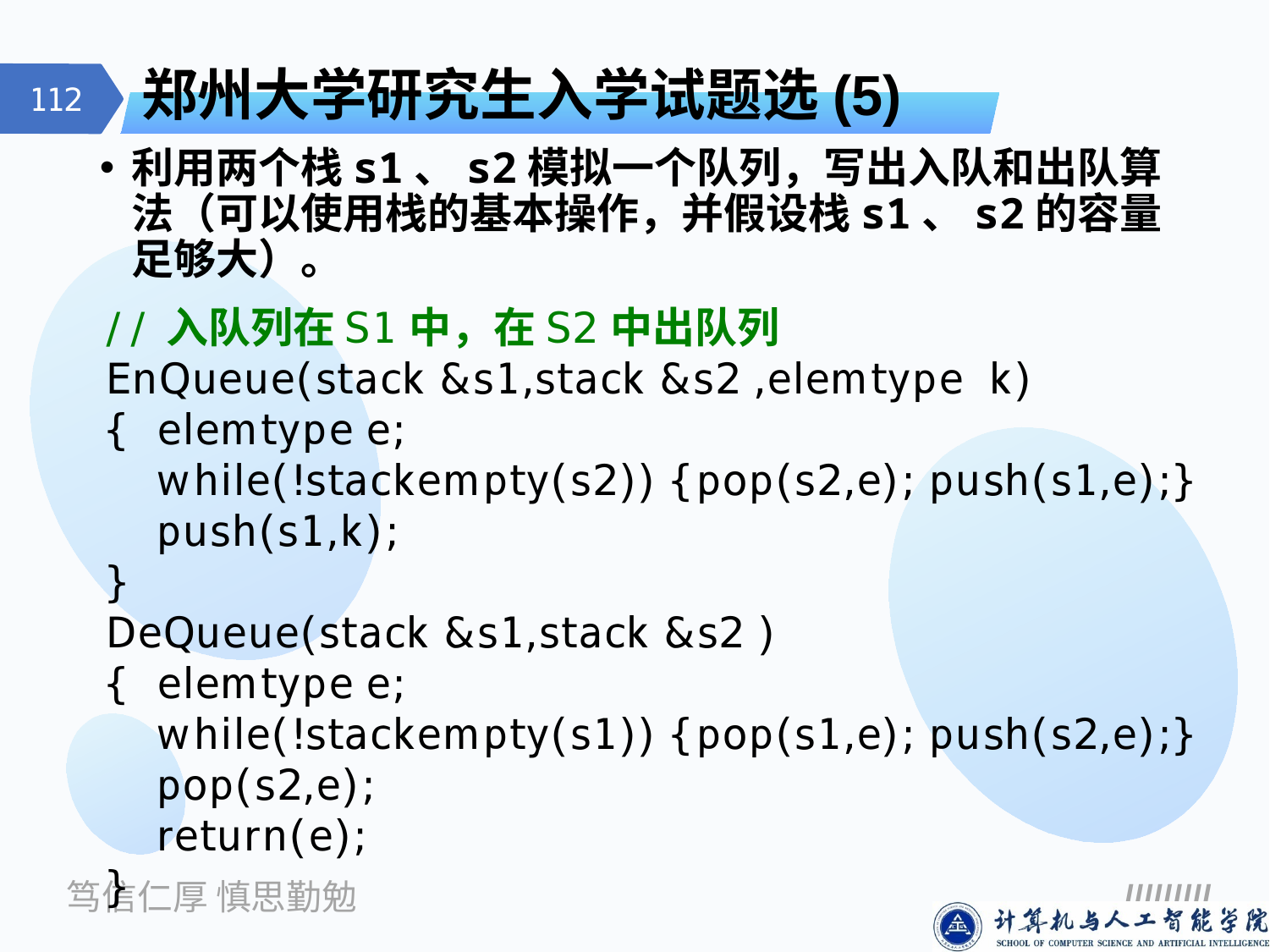

# 郑州大学研究生入学试题选(5)
利用两个栈s1、s2模拟一个队列，写出入队和出队算法（可以使用栈的基本操作，并假设栈s1、s2的容量足够大）。
//入队列在S1中，在S2中出队列
EnQueue(stack &s1,stack &s2 ,elemtype  k) {  elemtype e;
    while(!stackempty(s2)) {pop(s2,e); push(s1,e);}
    push(s1,k);
}
DeQueue(stack &s1,stack &s2 )
{  elemtype e;
    while(!stackempty(s1)) {pop(s1,e); push(s2,e);}
    pop(s2,e);
    return(e);
}